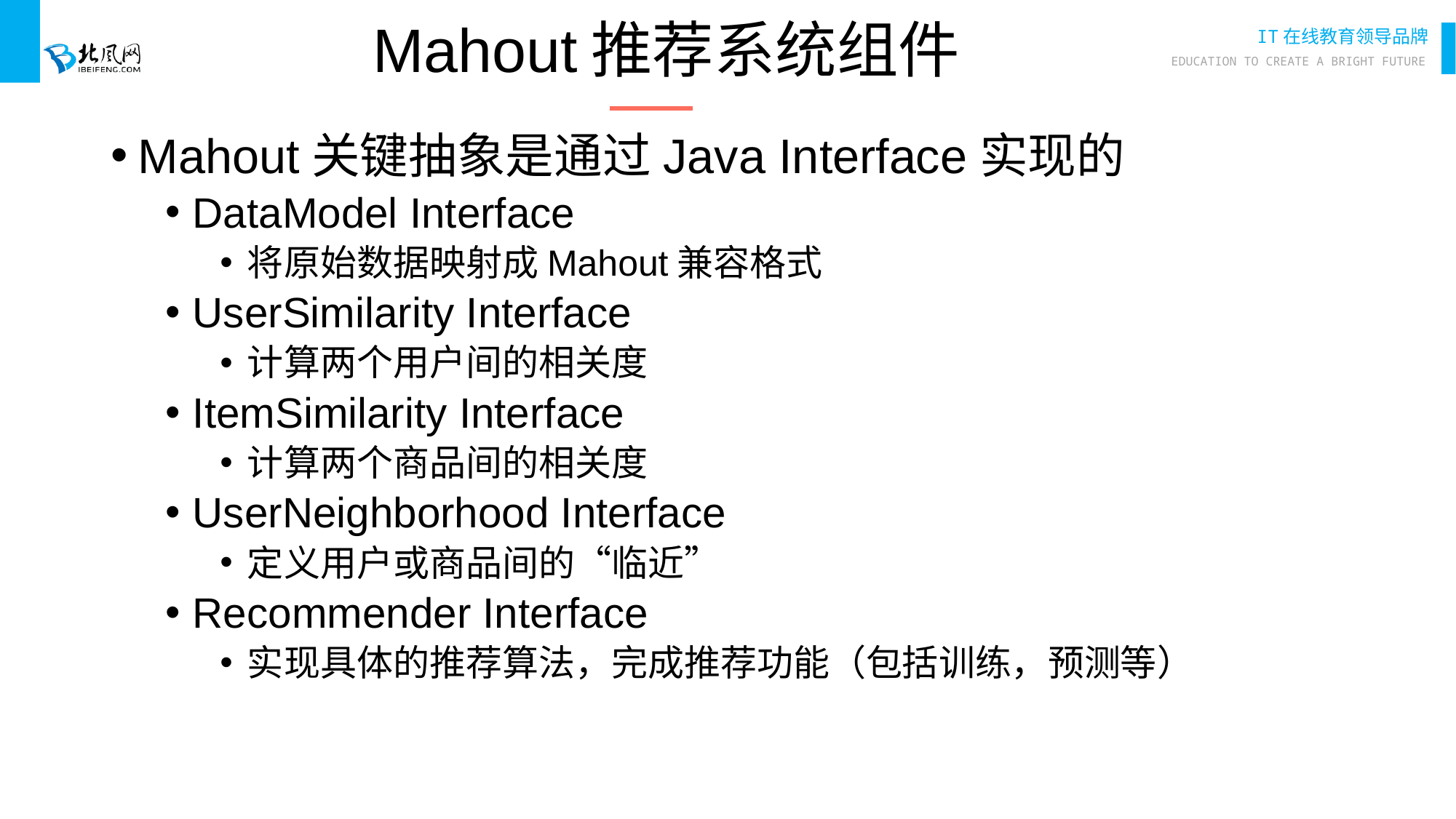

# Mahout推荐系统组件
Mahout关键抽象是通过Java Interface实现的
DataModel Interface
将原始数据映射成Mahout兼容格式
UserSimilarity Interface
计算两个用户间的相关度
ItemSimilarity Interface
计算两个商品间的相关度
UserNeighborhood Interface
定义用户或商品间的“临近”
Recommender Interface
实现具体的推荐算法，完成推荐功能（包括训练，预测等）